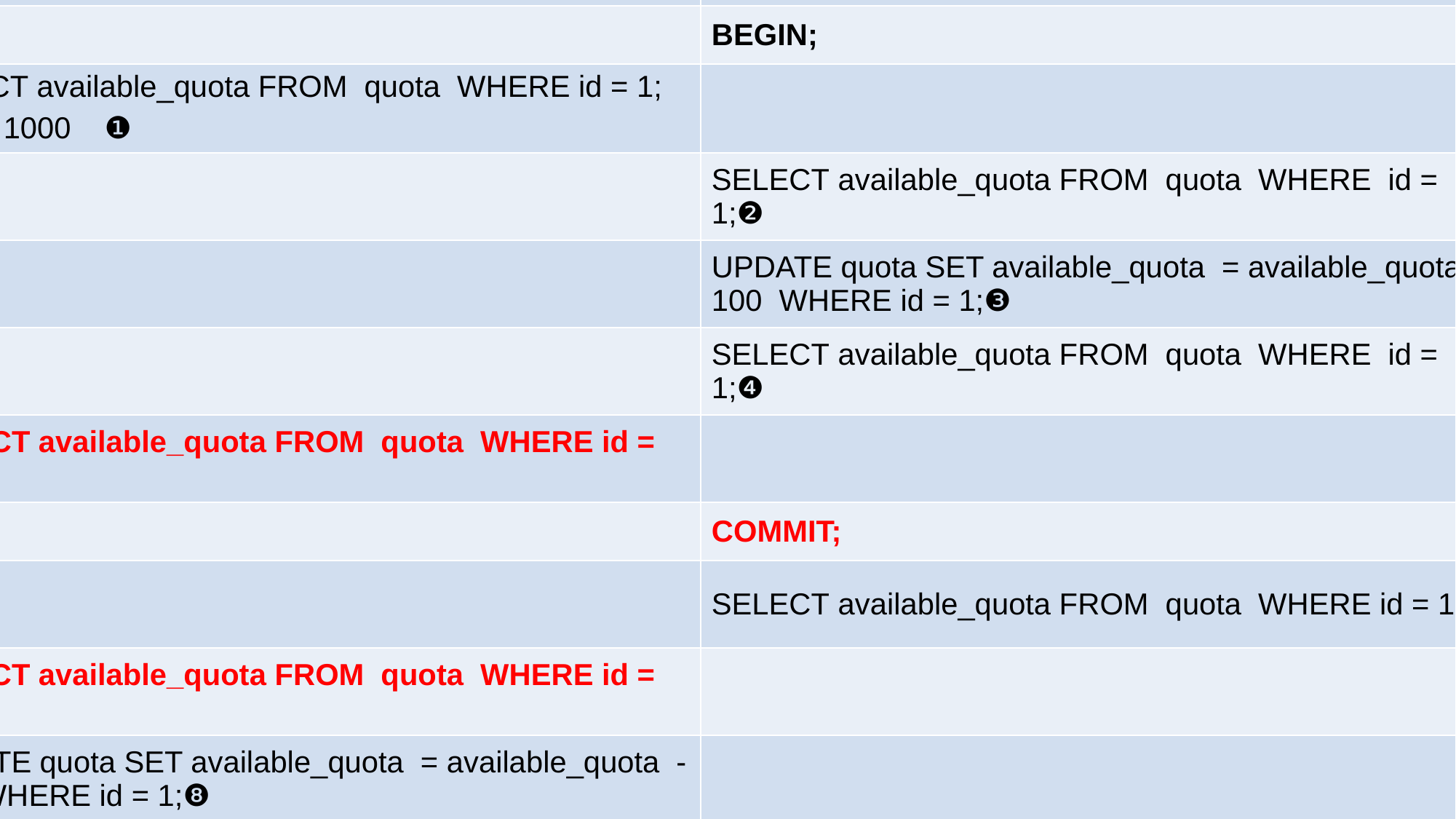

| BEGIN; |  |
| --- | --- |
|  | BEGIN; |
| SELECT available\_quota FROM quota WHERE id = 1; //返回1000 ❶ |  |
|  | SELECT available\_quota FROM quota WHERE id = 1;❷ |
|  | UPDATE quota SET available\_quota = available\_quota -100 WHERE id = 1;❸ |
|  | SELECT available\_quota FROM quota WHERE id = 1;❹ |
| SELECT available\_quota FROM quota WHERE id = 1;❺ |  |
|  | COMMIT; |
|  | SELECT available\_quota FROM quota WHERE id = 1;❻ |
| SELECT available\_quota FROM quota WHERE id = 1;❼ |  |
| UPDATE quota SET available\_quota = available\_quota -100 WHERE id = 1;❽ |  |
|  | SELECT available\_quota FROM quota WHERE id = 1;❾ |
| SELECT available\_quota FROM quota WHERE id = 1;❿ |  |
| COMMIT; |  |